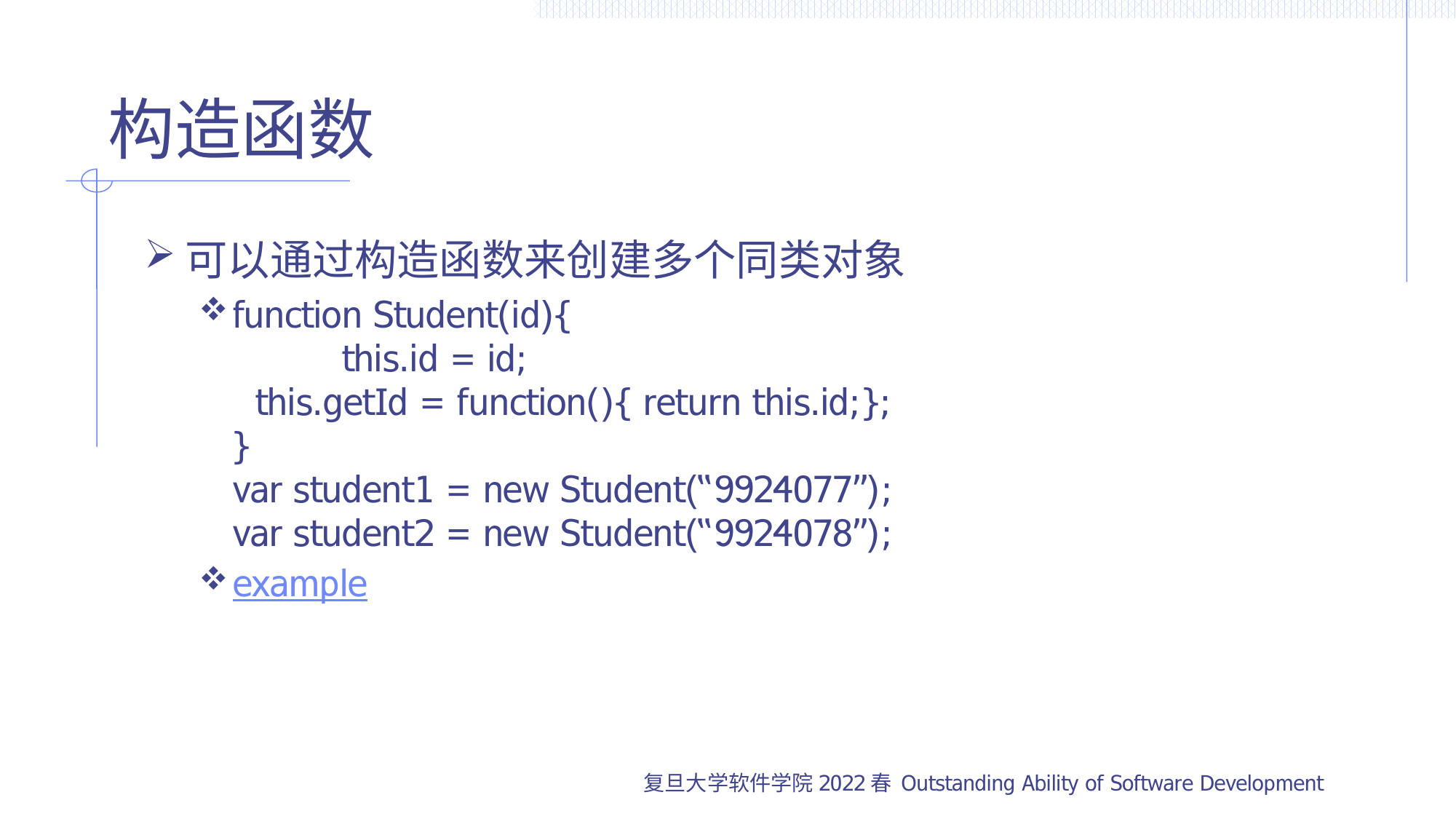

# 构造函数
可以通过构造函数来创建多个同类对象
function Student(id){
	this.id = id;
  this.getId = function(){ return this.id;};
}
var student1 = new Student(“9924077”);
var student2 = new Student(“9924078”);
example